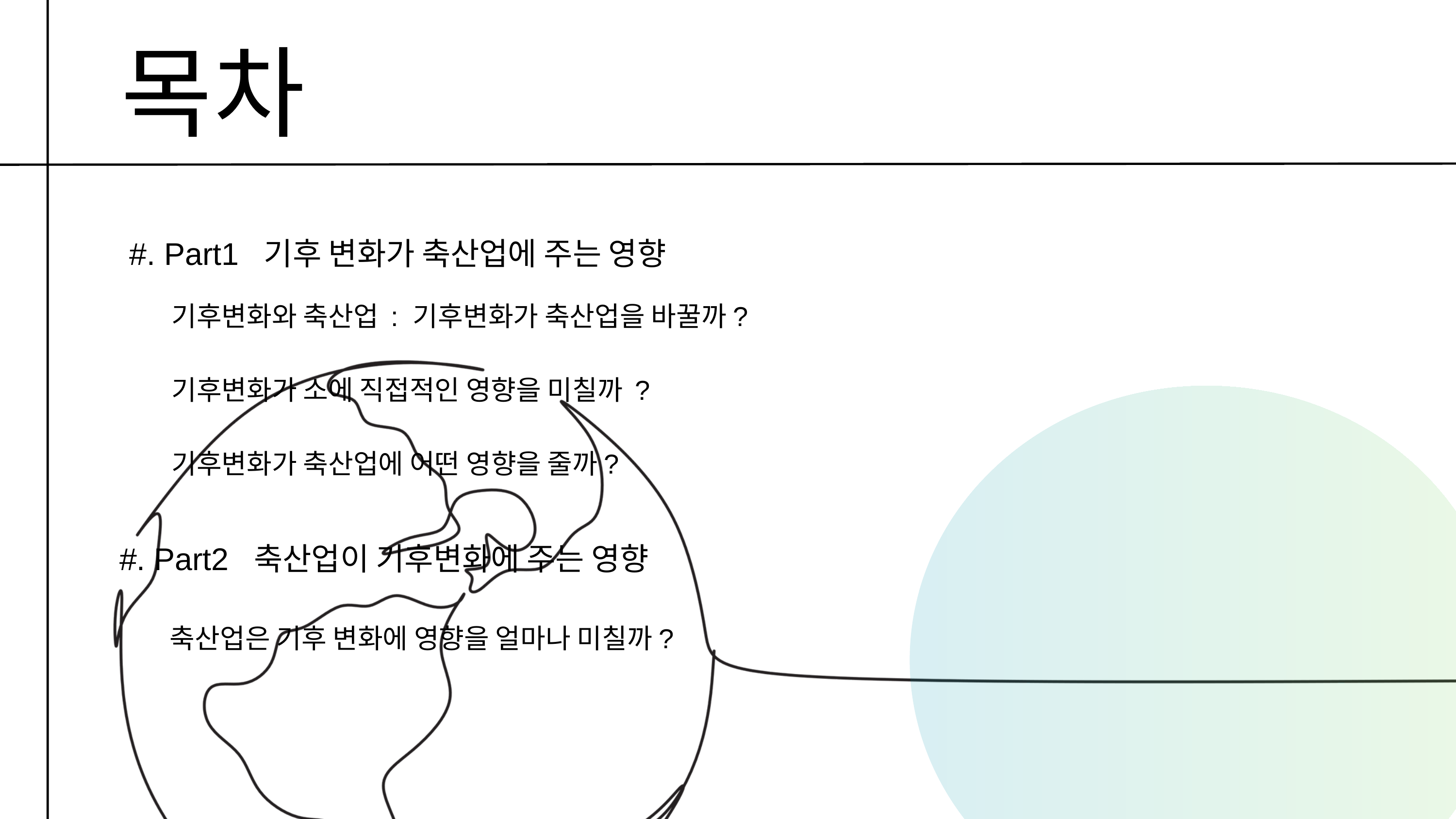

목차

#. Part1  기후 변화가 축산업에 주는 영향
기후변화와 축산업 : 기후변화가 축산업을 바꿀까?
기후변화가 소에 직접적인 영향을 미칠까 ?

기후변화가 축산업에 어떤 영향을 줄까?
#. Part2  축산업이 기후변화에 주는 영향
축산업은 기후 변화에 영향을 얼마나 미칠까?